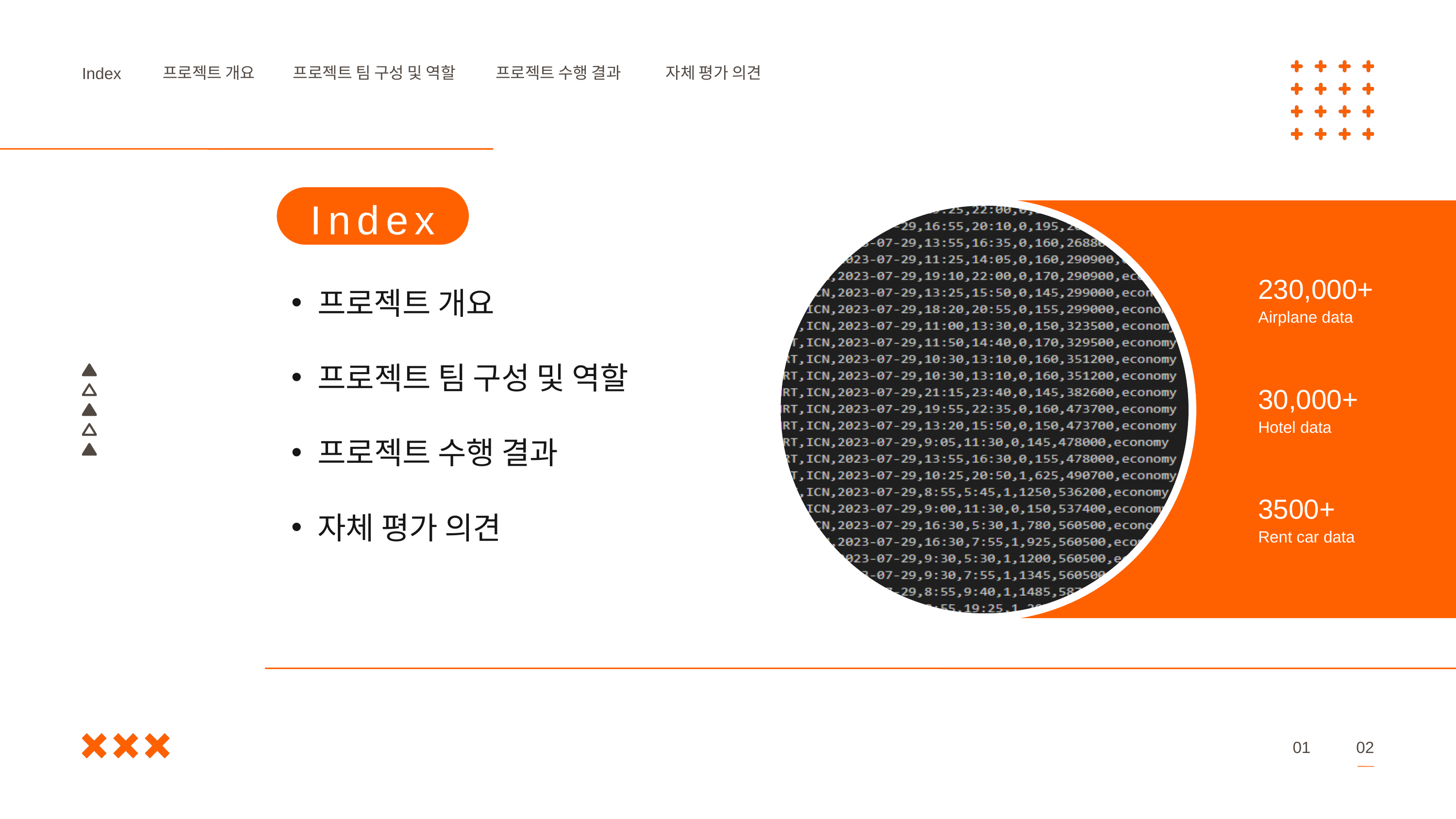

프로젝트 개요
프로젝트 팀 구성 및 역할
프로젝트 수행 결과
자체 평가 의견
Index

Index

230,000+
프로젝트 개요
Airplane data

프로젝트 팀 구성 및 역할
30,000+
Hotel data
프로젝트 수행 결과
3500+
자체 평가 의견
Rent car data

01
02